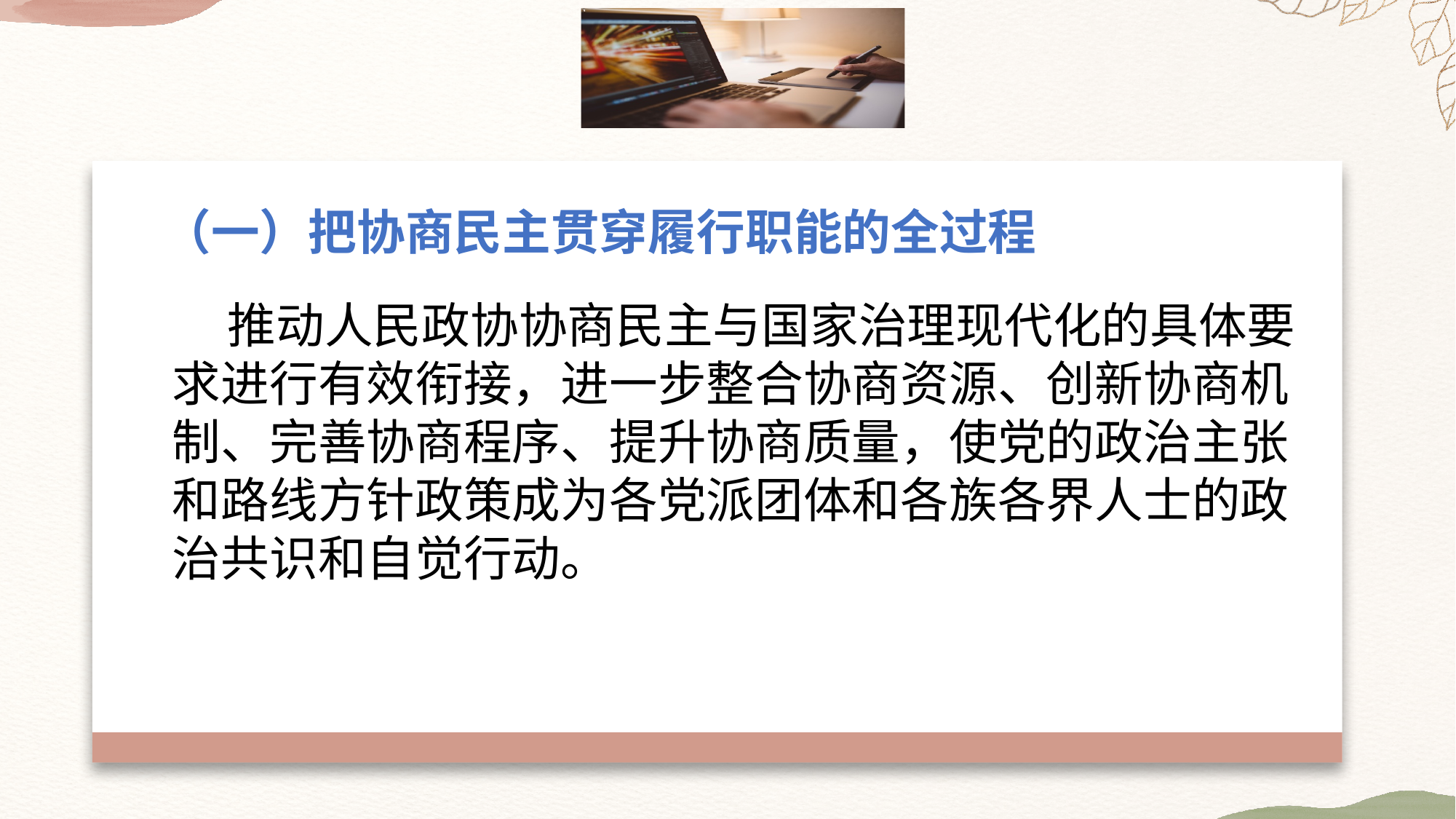

（一）把协商民主贯穿履行职能的全过程
    推动人民政协协商民主与国家治理现代化的具体要求进行有效衔接，进一步整合协商资源、创新协商机制、完善协商程序、提升协商质量，使党的政治主张和路线方针政策成为各党派团体和各族各界人士的政治共识和自觉行动。